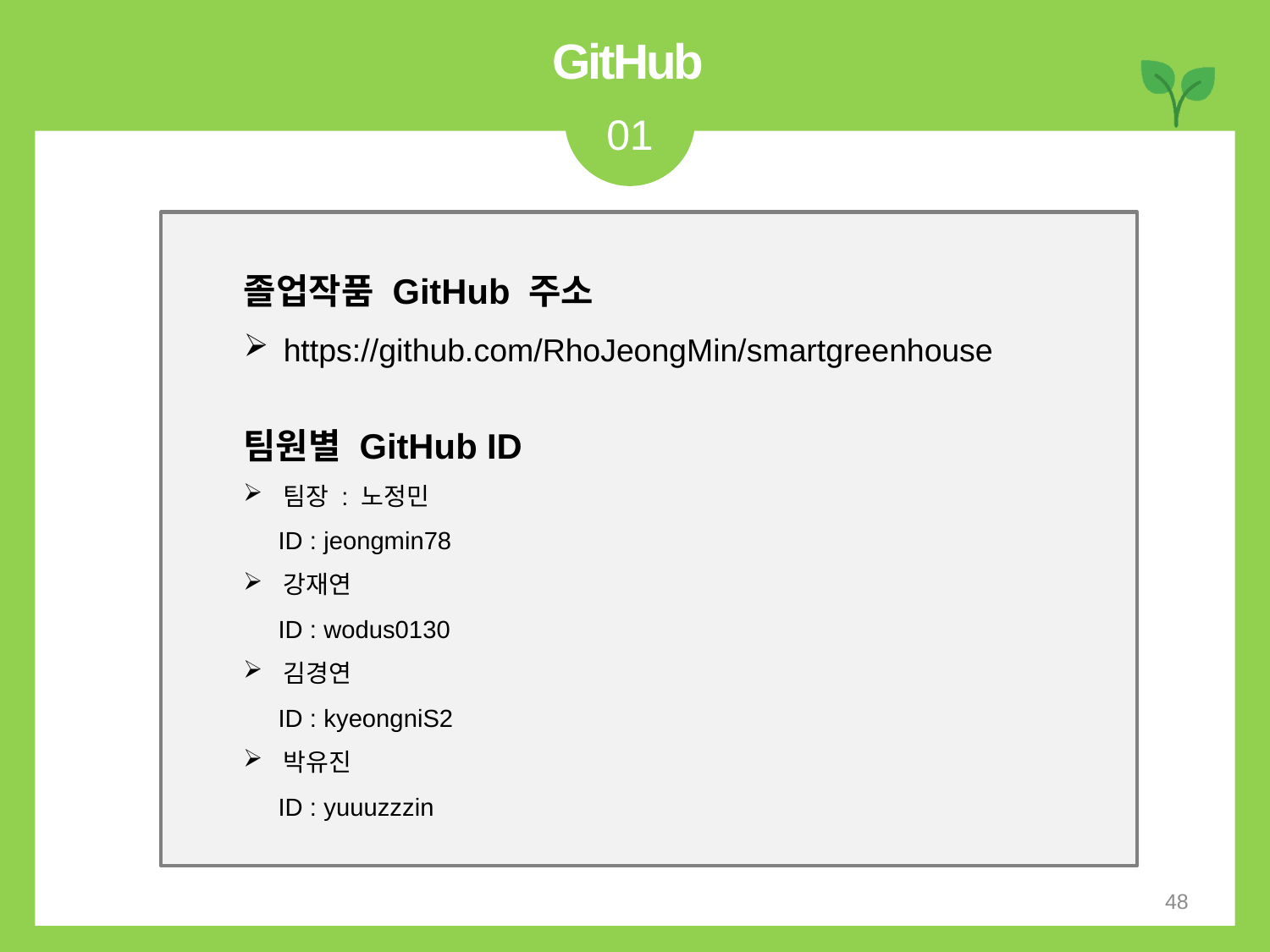

GitHub

01

졸업작품 GitHub 주소
https://github.com/RhoJeongMin/smartgreenhouse
팀원별 GitHub ID
팀장 : 노정민
     ID : jeongmin78
강재연
     ID : wodus0130
김경연
     ID : kyeongniS2
박유진
     ID : yuuuzzzin
48